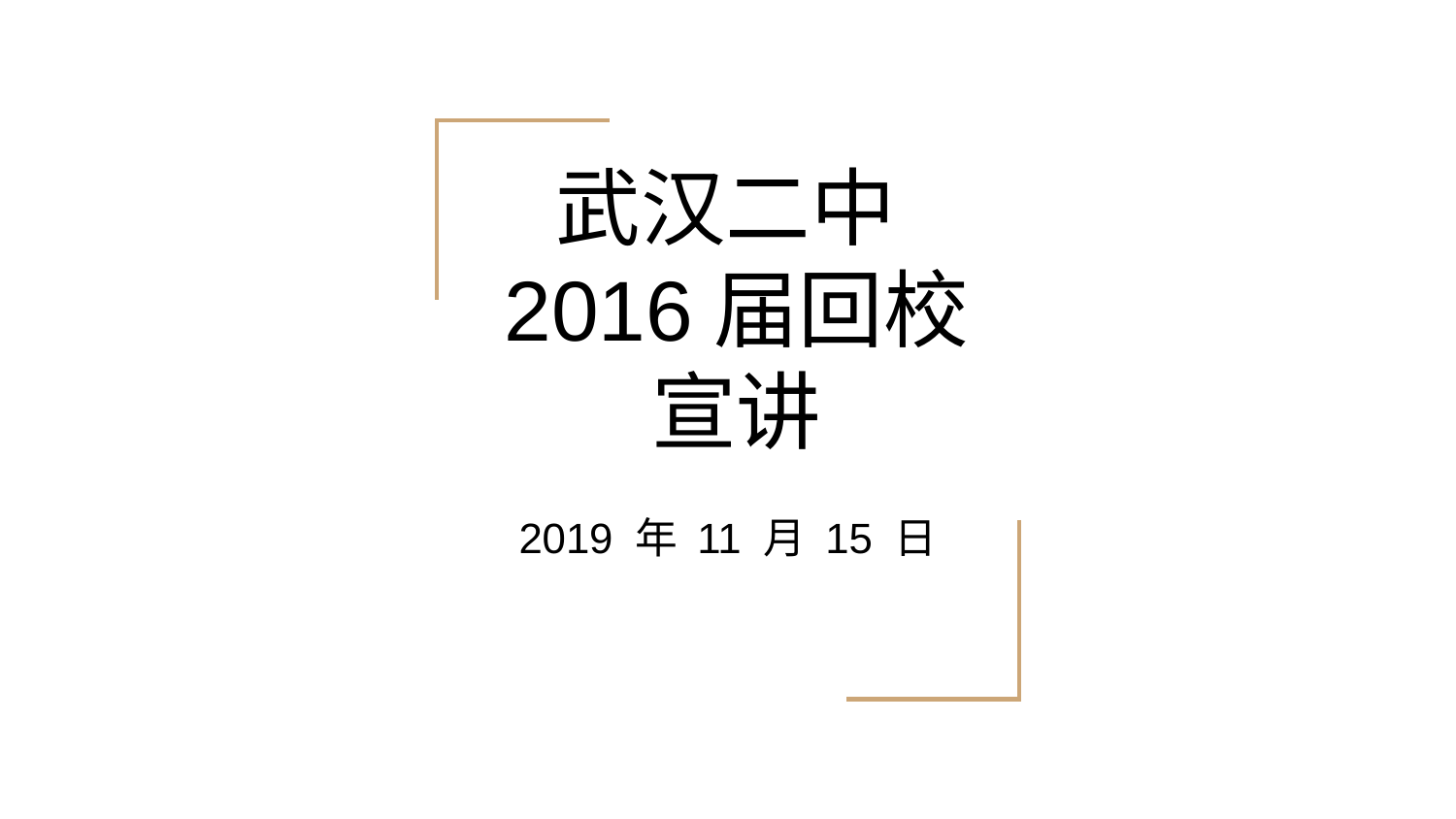

# 武汉二中2016届回校宣讲
2019 年 11 月 15 日